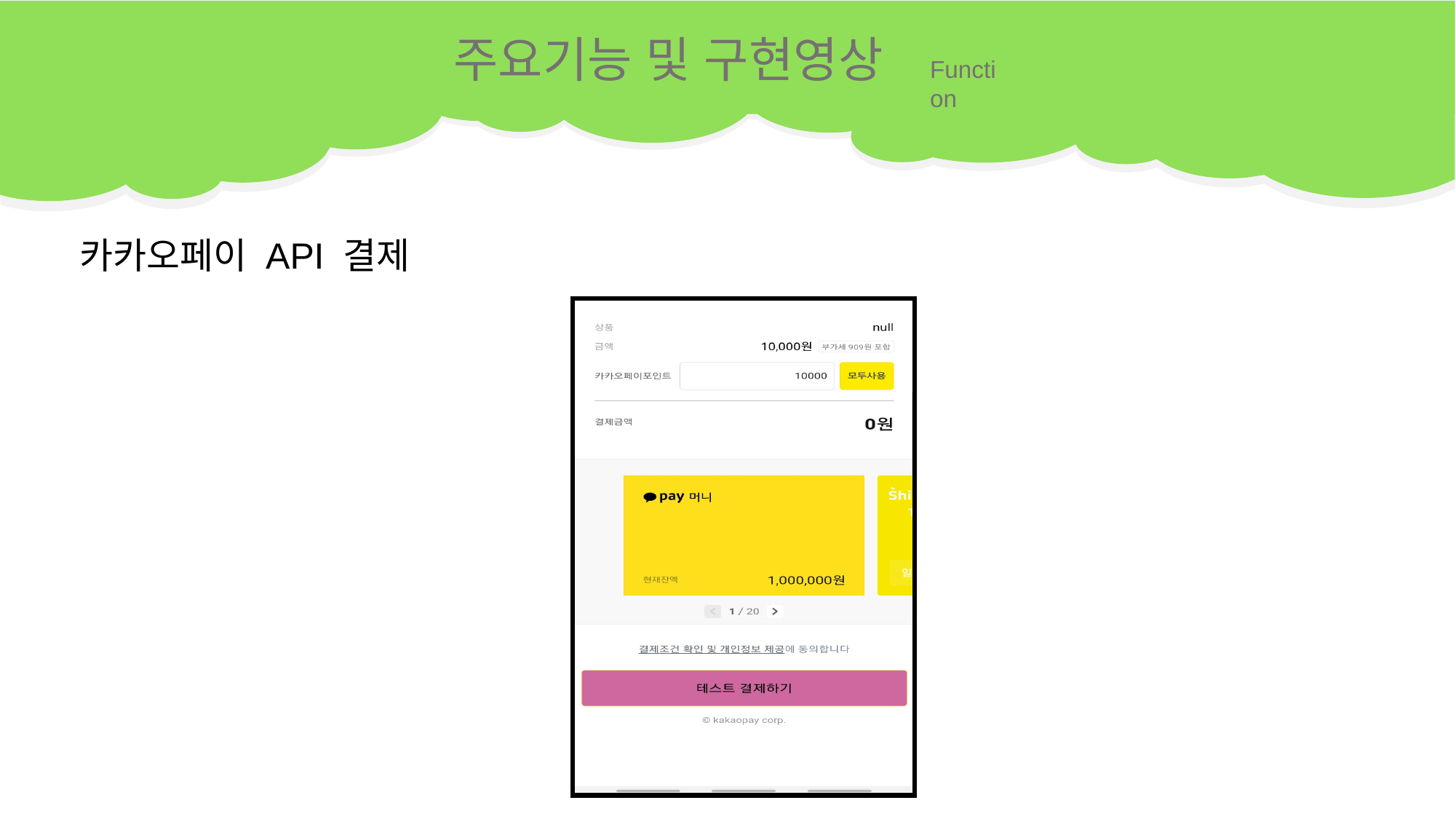

주요기능 및 구현영상
Function
카카오페이 API 결제